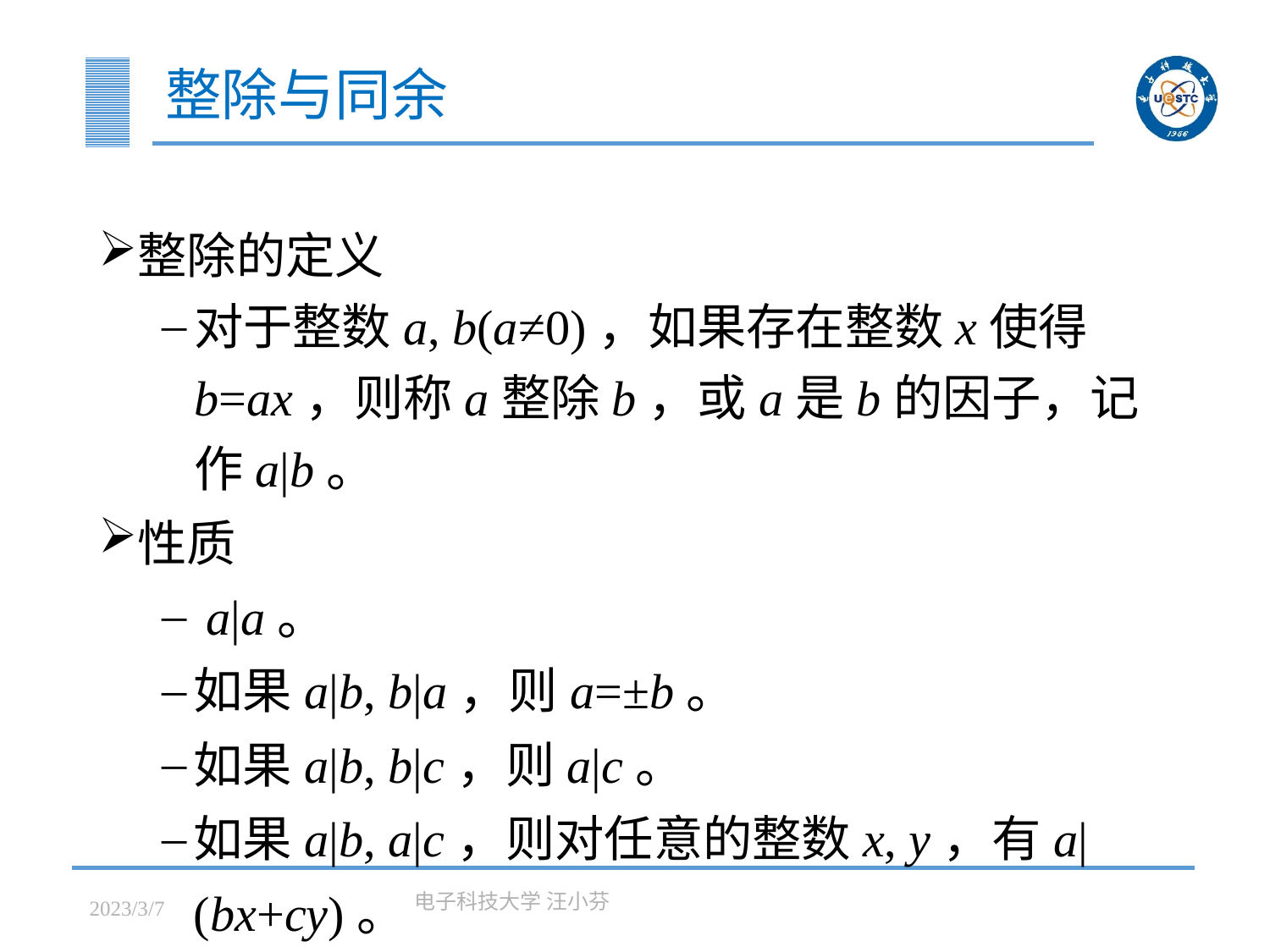

# 整除与同余
整除的定义
对于整数a, b(a≠0)，如果存在整数x使得b=ax，则称a整除b，或a是b的因子，记作a|b。
性质
 a|a。
如果a|b, b|a，则a=±b。
如果a|b, b|c，则a|c。
如果a|b, a|c，则对任意的整数x, y，有a|(bx+cy)。
2023/3/7
电子科技大学 汪小芬